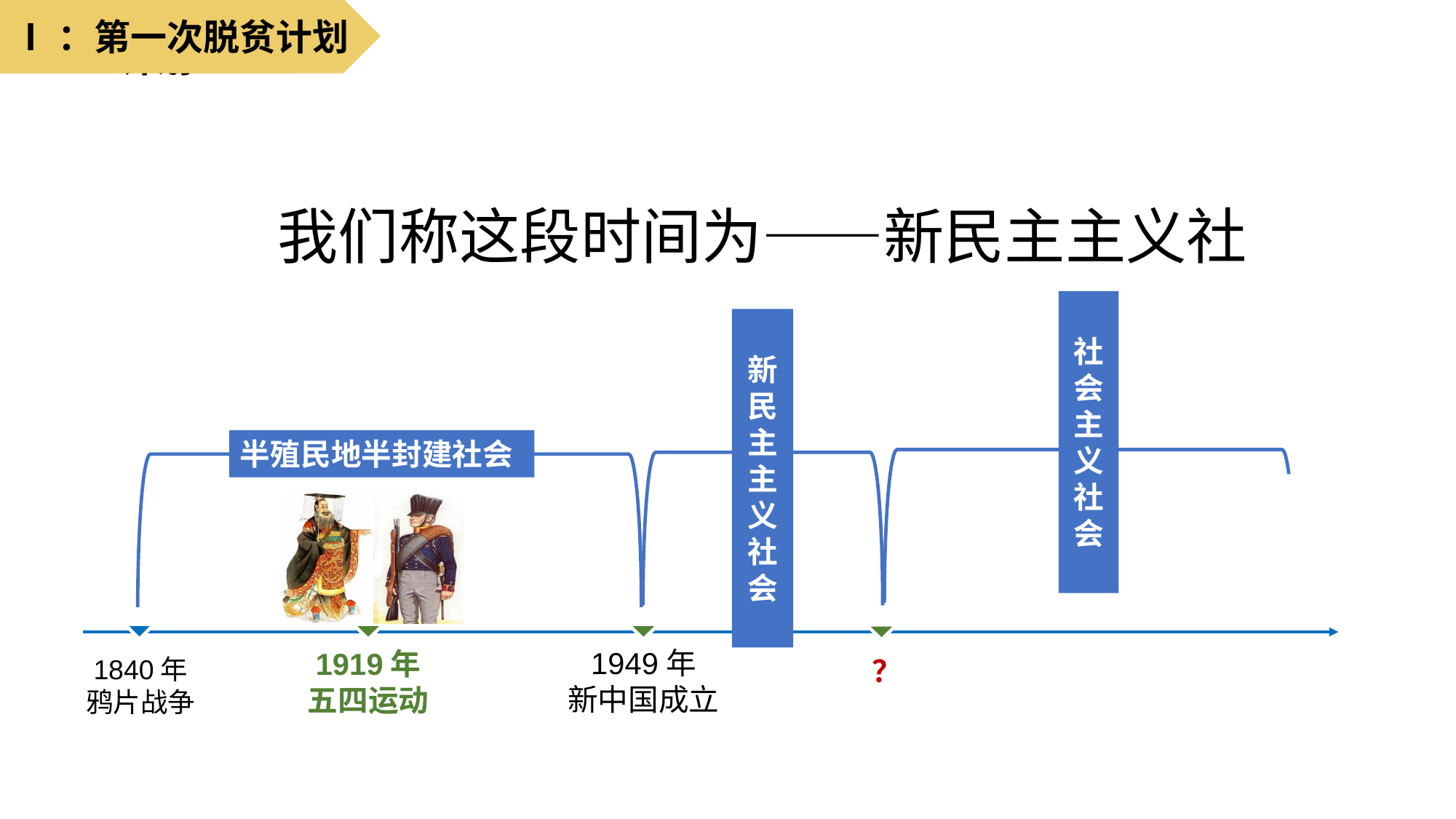

Ⅰ：第一次脱贫计划
Ⅰ：第一次脱贫计划
我们称这段时间为——新民主主义社会

社会主义社会

新民主主义社会

半殖民地半封建社会

1840年
鸦片战争

1949年
新中国成立
1919年
五四运动
？
35